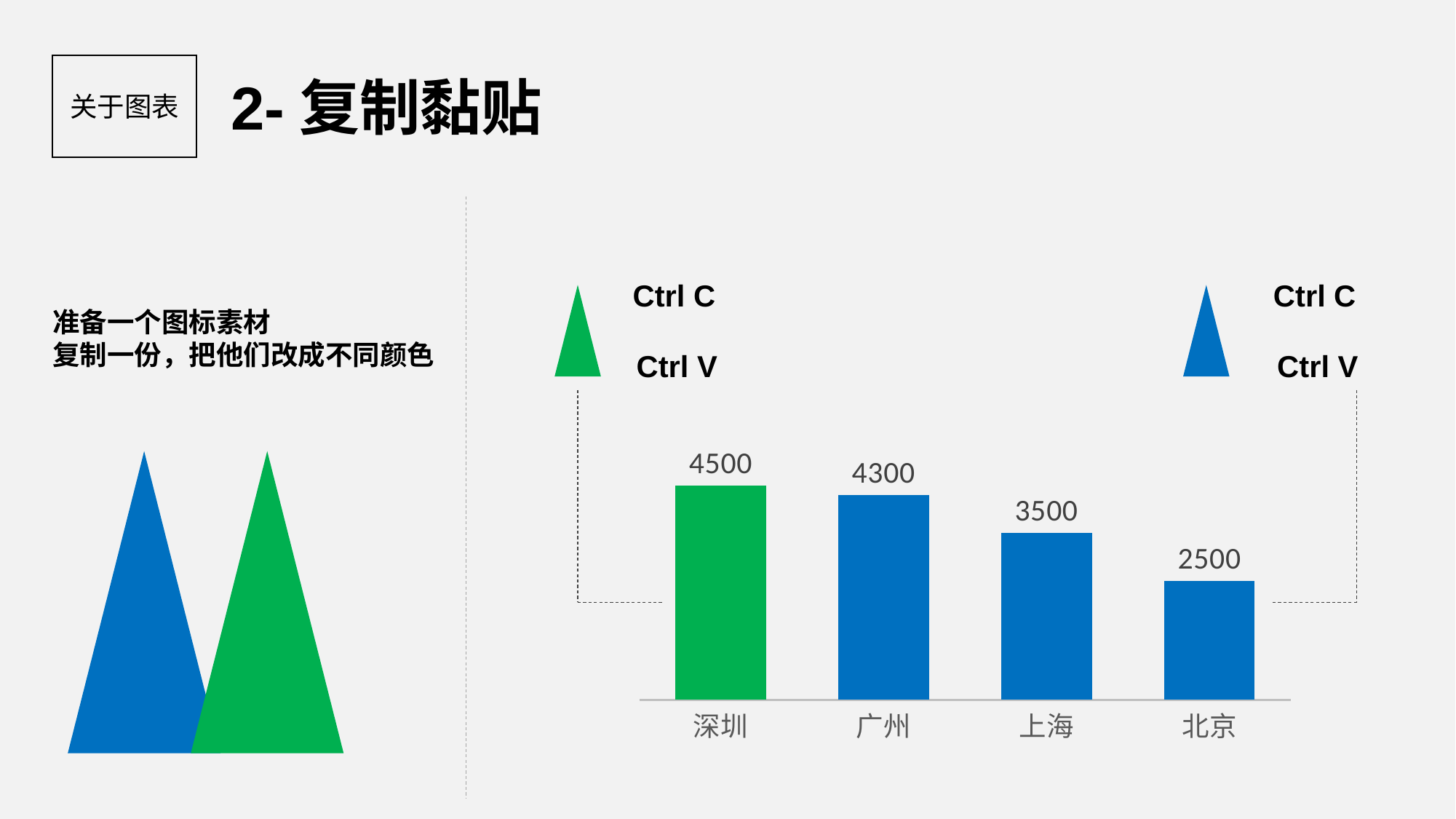

2-复制黏贴
关于图表
Ctrl C
Ctrl C

准备一个图标素材
复制一份，把他们改成不同颜色
Ctrl V
Ctrl V

### Chart

| Category | 系列 1 |
|---|---|
| 深圳 | 4500.0 |
| 广州 | 4300.0 |
| 上海 | 3500.0 |
| 北京 | 2500.0 |